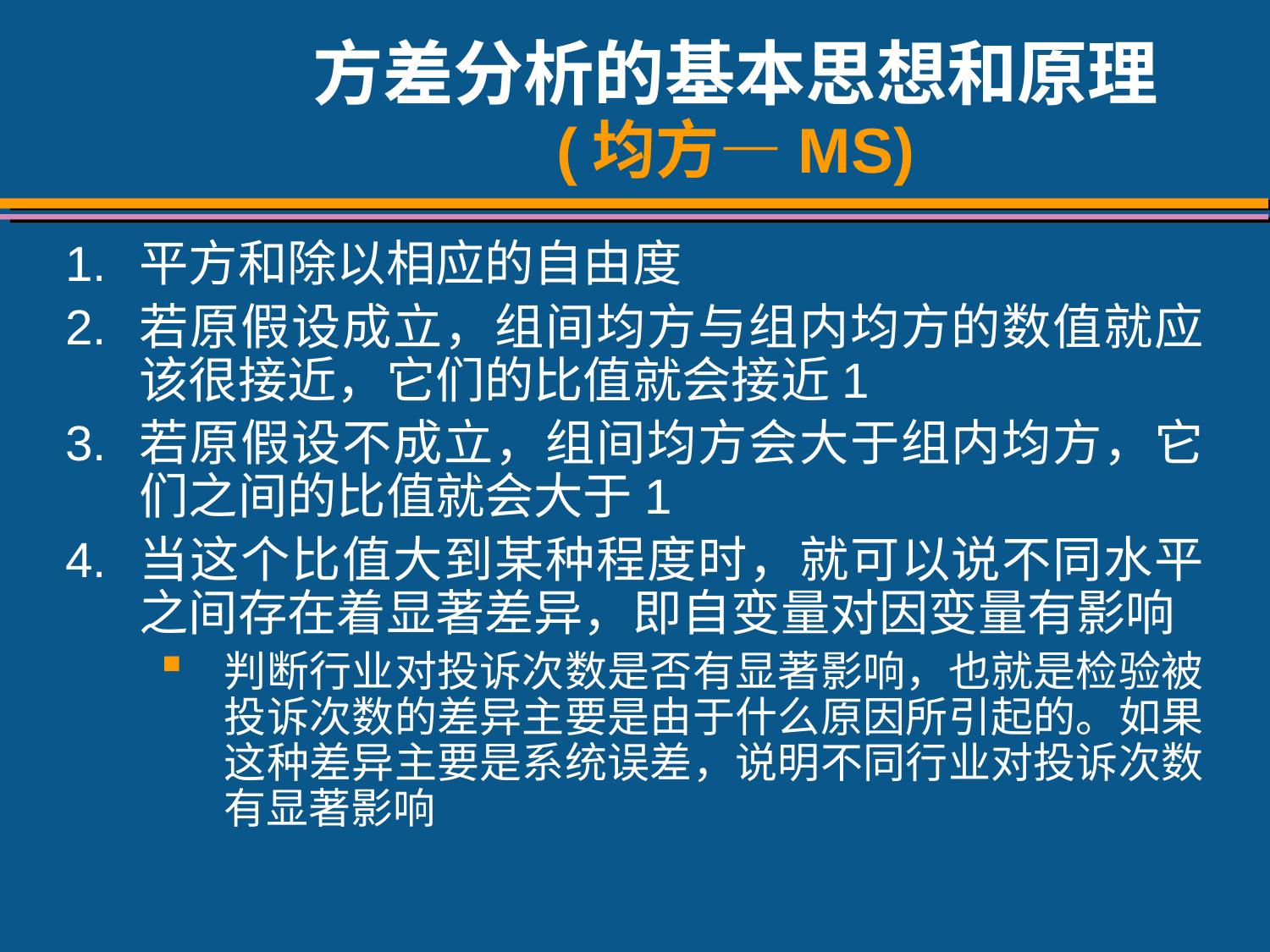

# 方差分析的基本思想和原理 (均方—MS)
平方和除以相应的自由度
若原假设成立，组间均方与组内均方的数值就应该很接近，它们的比值就会接近1
若原假设不成立，组间均方会大于组内均方，它们之间的比值就会大于1
当这个比值大到某种程度时，就可以说不同水平之间存在着显著差异，即自变量对因变量有影响
判断行业对投诉次数是否有显著影响，也就是检验被投诉次数的差异主要是由于什么原因所引起的。如果这种差异主要是系统误差，说明不同行业对投诉次数有显著影响